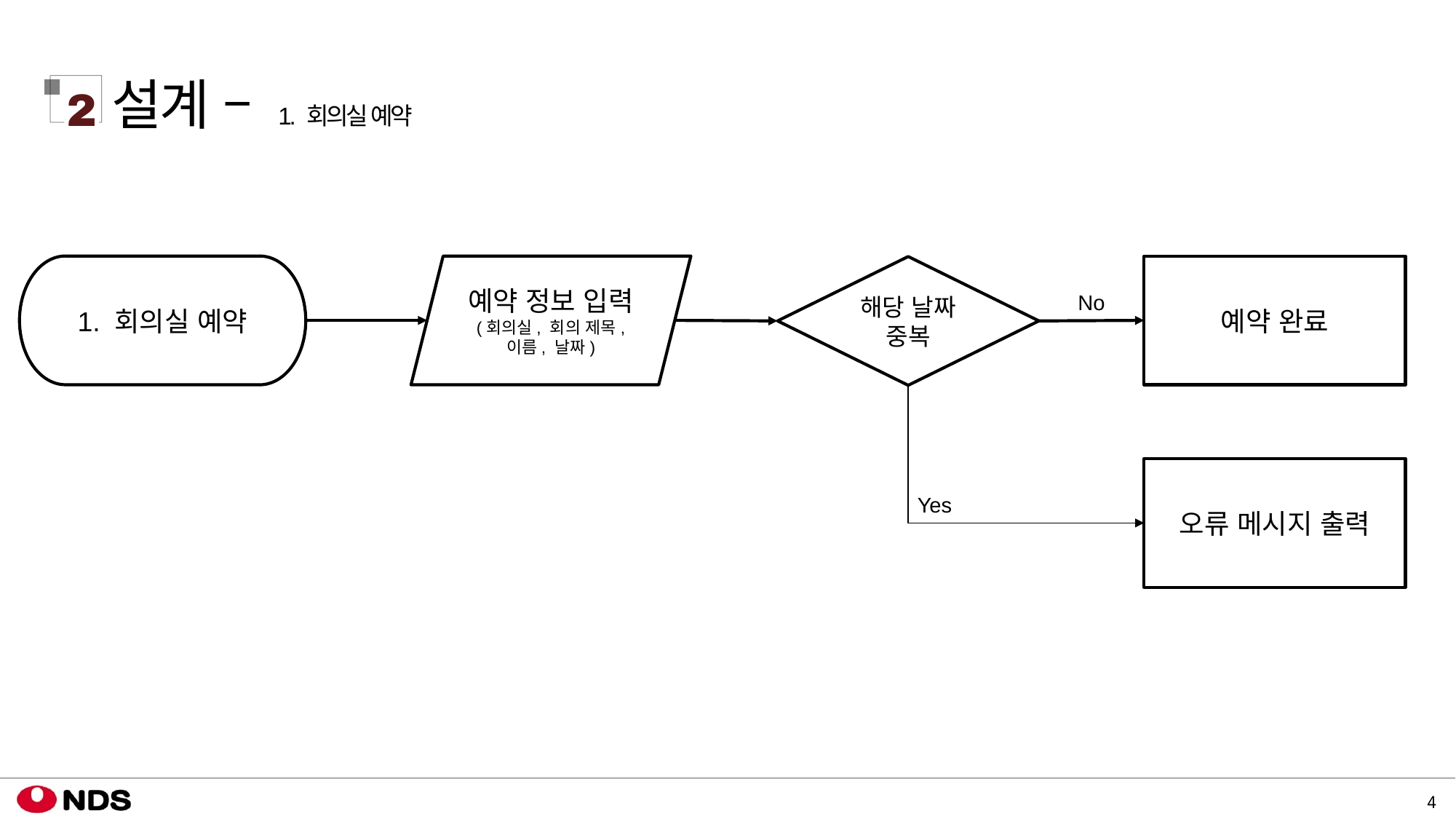

설계 – 1. 회의실 예약

2
1. 회의실 예약
예약 정보 입력
(회의실, 회의 제목, 이름, 날짜)
예약 완료
해당 날짜 중복
No
오류 메시지 출력
Yes